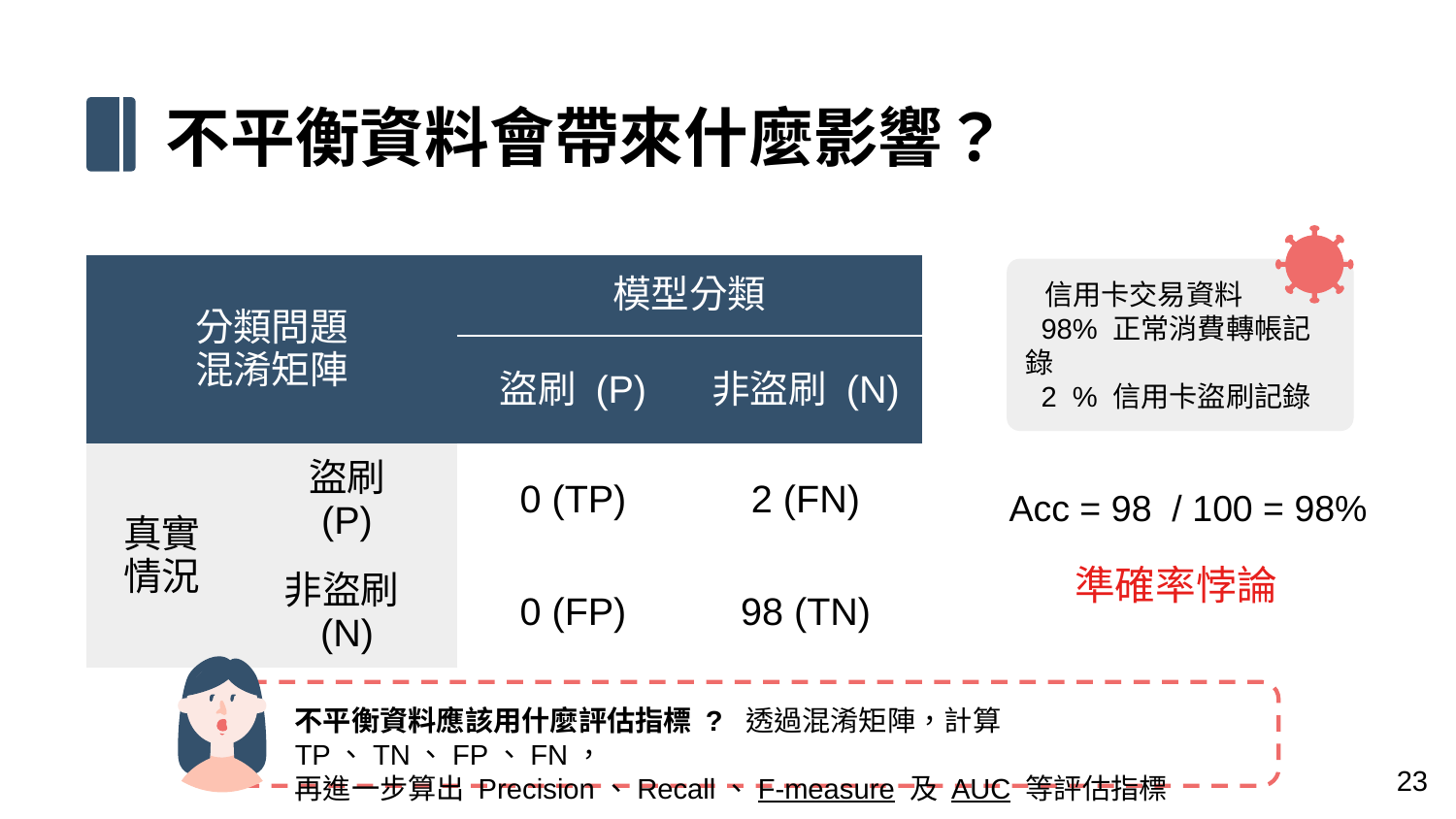

不平衡資料會帶來什麼影響？

| 分類問題 混淆矩陣 |  | 模型分類 |  |
| --- | --- | --- | --- |
|  |  | 盜刷 (P) | 非盜刷 (N) |
| 真實 情況 | 盜刷 (P) | 0 (TP) | 2 (FN) |
|  | 非盜刷 (N) | 0 (FP) | 98 (TN) |
  信用卡交易資料
  98% 正常消費轉帳記錄
  28% 信用卡盜刷記錄
Acc = 98  / 100 = 98%
準確率悖論

不平衡資料應該用什麼評估指標 ?  透過混淆矩陣，計算 TP、TN、FP、FN，
再進一步算出 Precision、Recall、F-measure 及 AUC 等評估指標
23